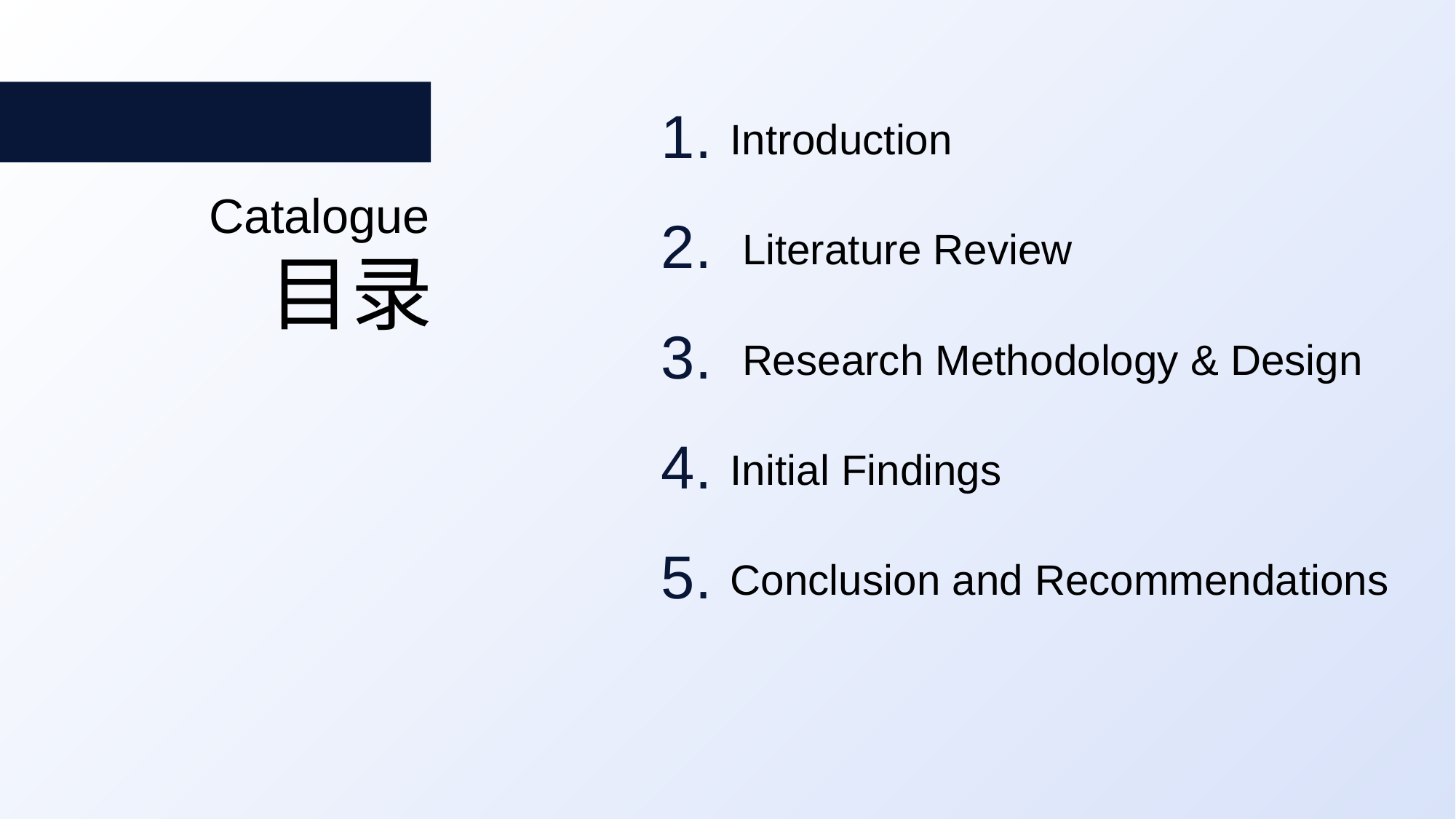

1.
Introduction
Catalogue
2.
 Literature Review
目录
3.
 Research Methodology & Design
4.
Initial Findings
5.
Conclusion and Recommendations